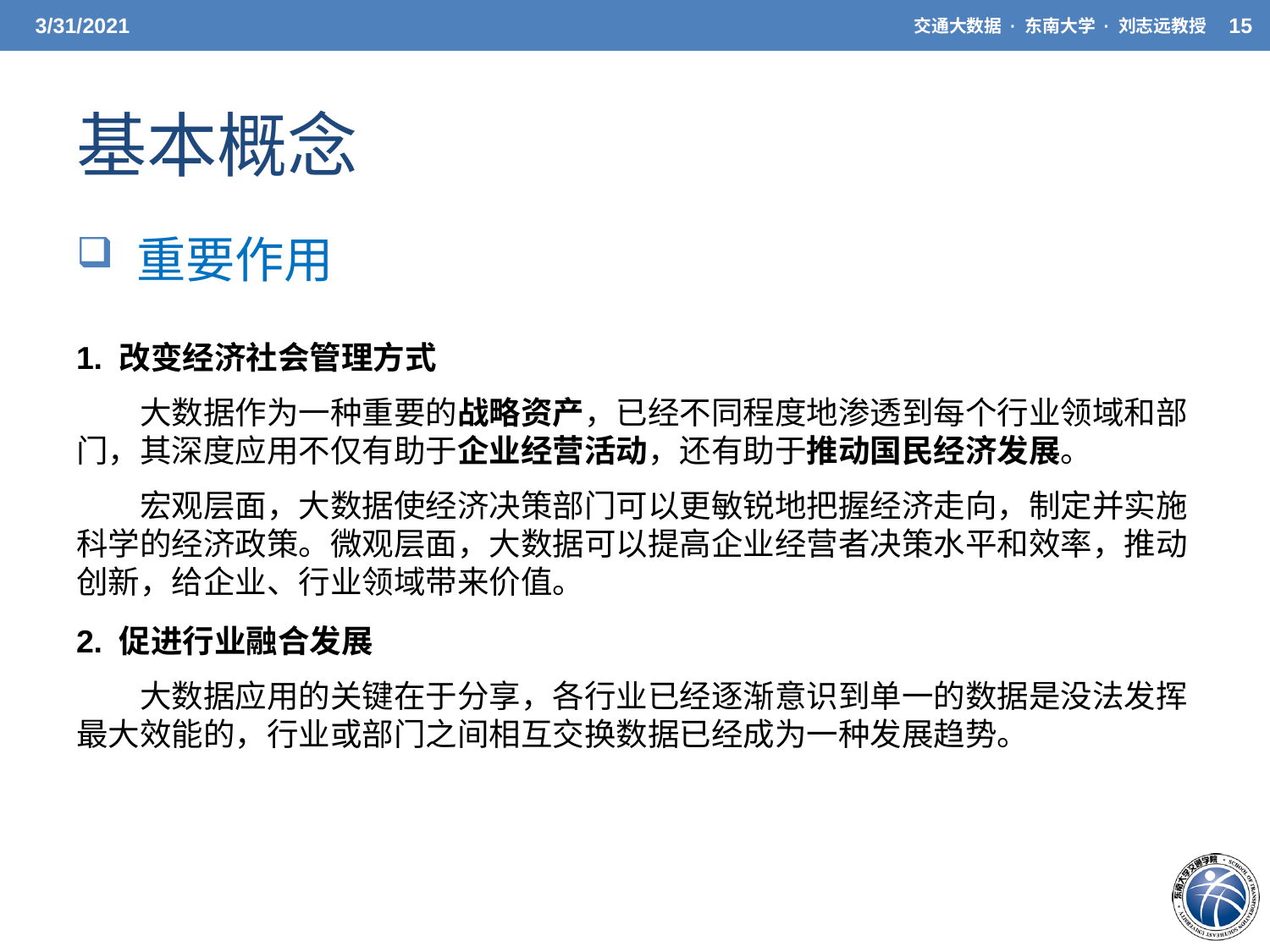

3/31/2021
交通大数据 · 东南大学 · 刘志远教授
15
# 基本概念
 重要作用

1. 改变经济社会管理方式
大数据作为一种重要的战略资产，已经不同程度地渗透到每个行业领域和部门，其深度应用不仅有助于企业经营活动，还有助于推动国民经济发展。
宏观层面，大数据使经济决策部门可以更敏锐地把握经济走向，制定并实施科学的经济政策。微观层面，大数据可以提高企业经营者决策水平和效率，推动创新，给企业、行业领域带来价值。
2. 促进行业融合发展
大数据应用的关键在于分享，各行业已经逐渐意识到单一的数据是没法发挥最大效能的，行业或部门之间相互交换数据已经成为一种发展趋势。